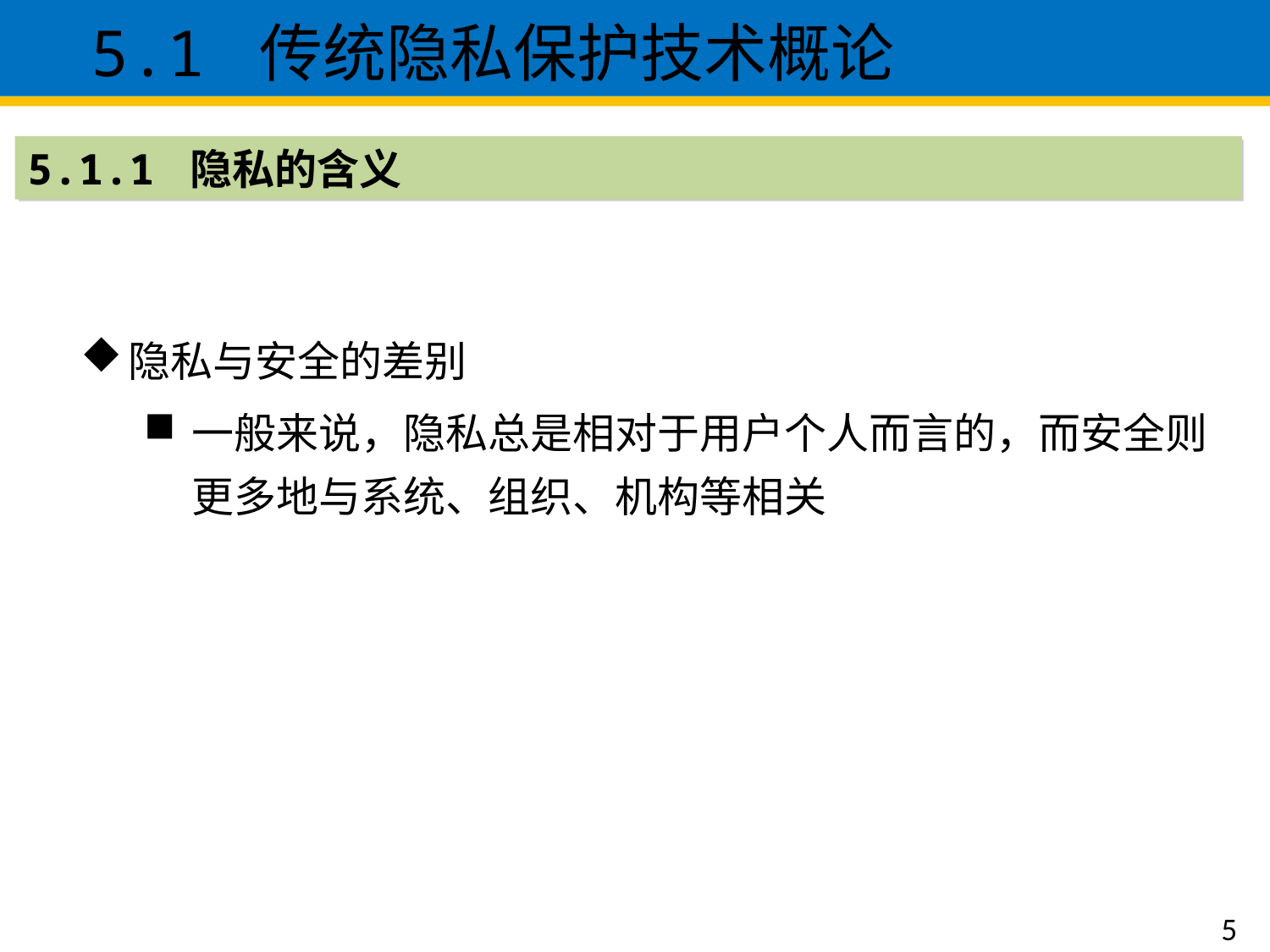

5.1 传统隐私保护技术概论
5.1.1 隐私的含义
隐私与安全的差别
一般来说，隐私总是相对于用户个人而言的，而安全则更多地与系统、组织、机构等相关
5